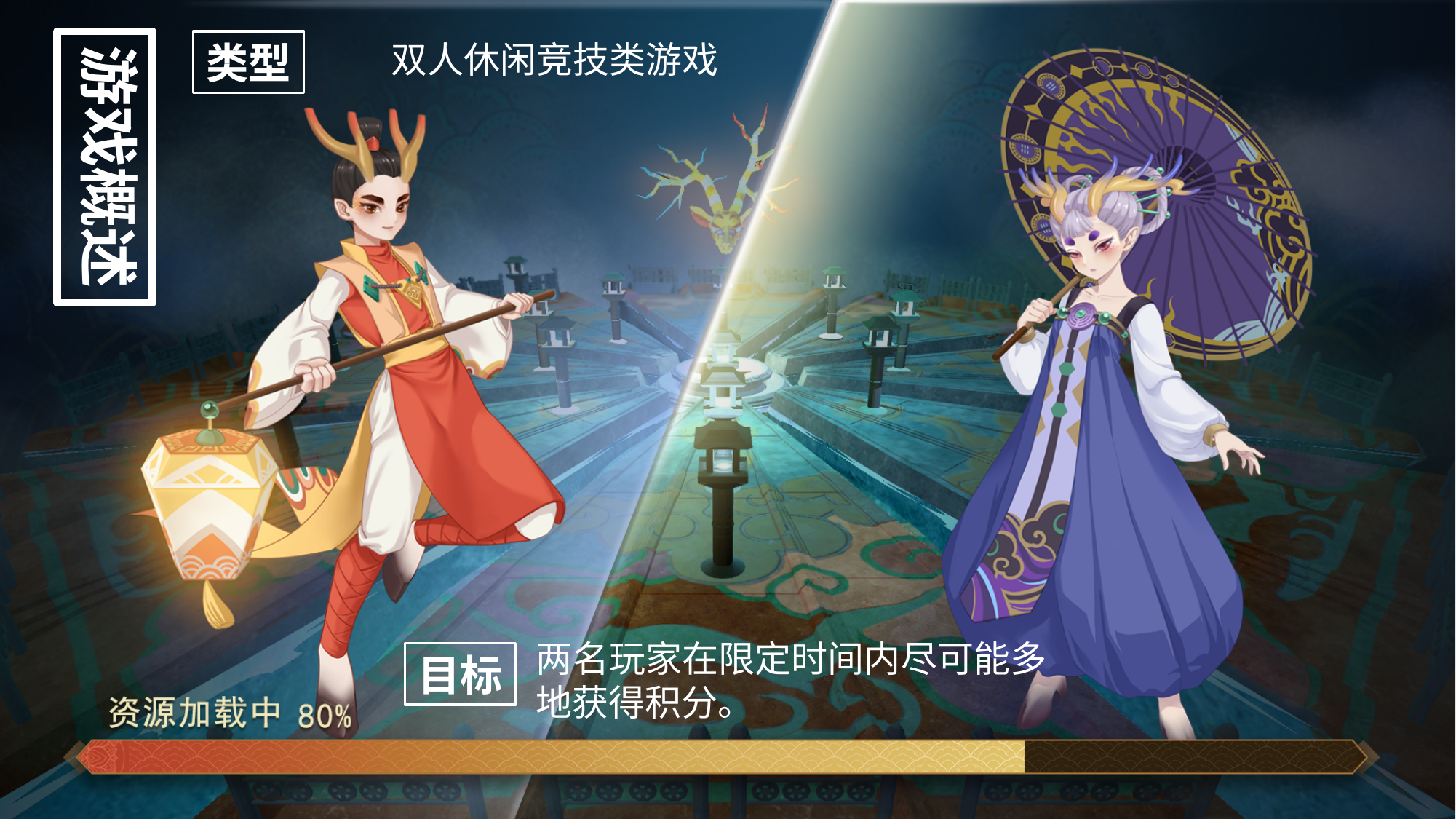

游戏概述
类型
双人休闲竞技类游戏
两名玩家在限定时间内尽可能多地获得积分。
目标